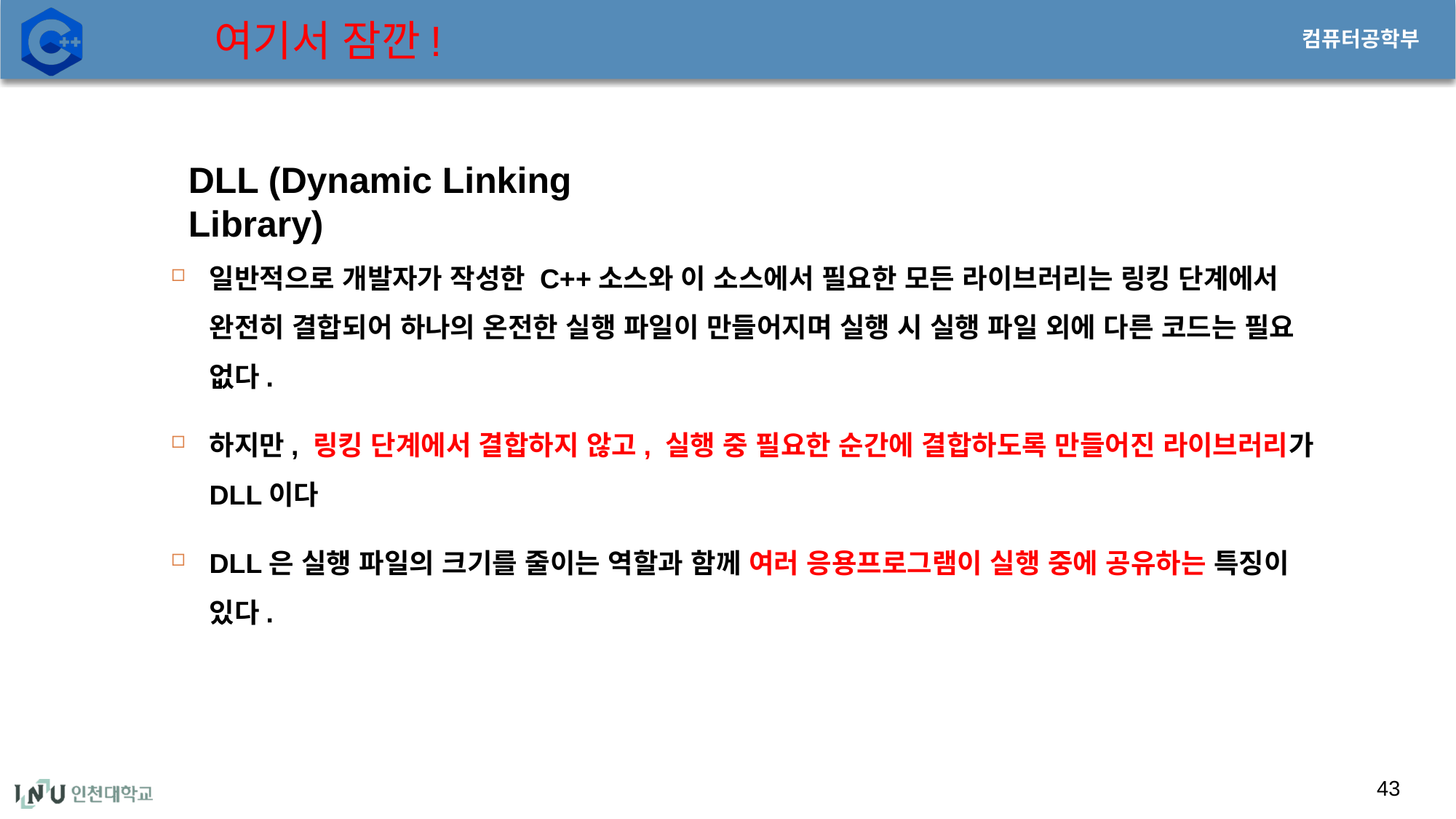

# 여기서 잠깐!
DLL (Dynamic Linking Library)
일반적으로 개발자가 작성한 C++소스와 이 소스에서 필요한 모든 라이브러리는 링킹 단계에서 완전히 결합되어 하나의 온전한 실행 파일이 만들어지며 실행 시 실행 파일 외에 다른 코드는 필요 없다.
하지만, 링킹 단계에서 결합하지 않고, 실행 중 필요한 순간에 결합하도록 만들어진 라이브러리가 DLL이다
DLL은 실행 파일의 크기를 줄이는 역할과 함께 여러 응용프로그램이 실행 중에 공유하는 특징이 있다.